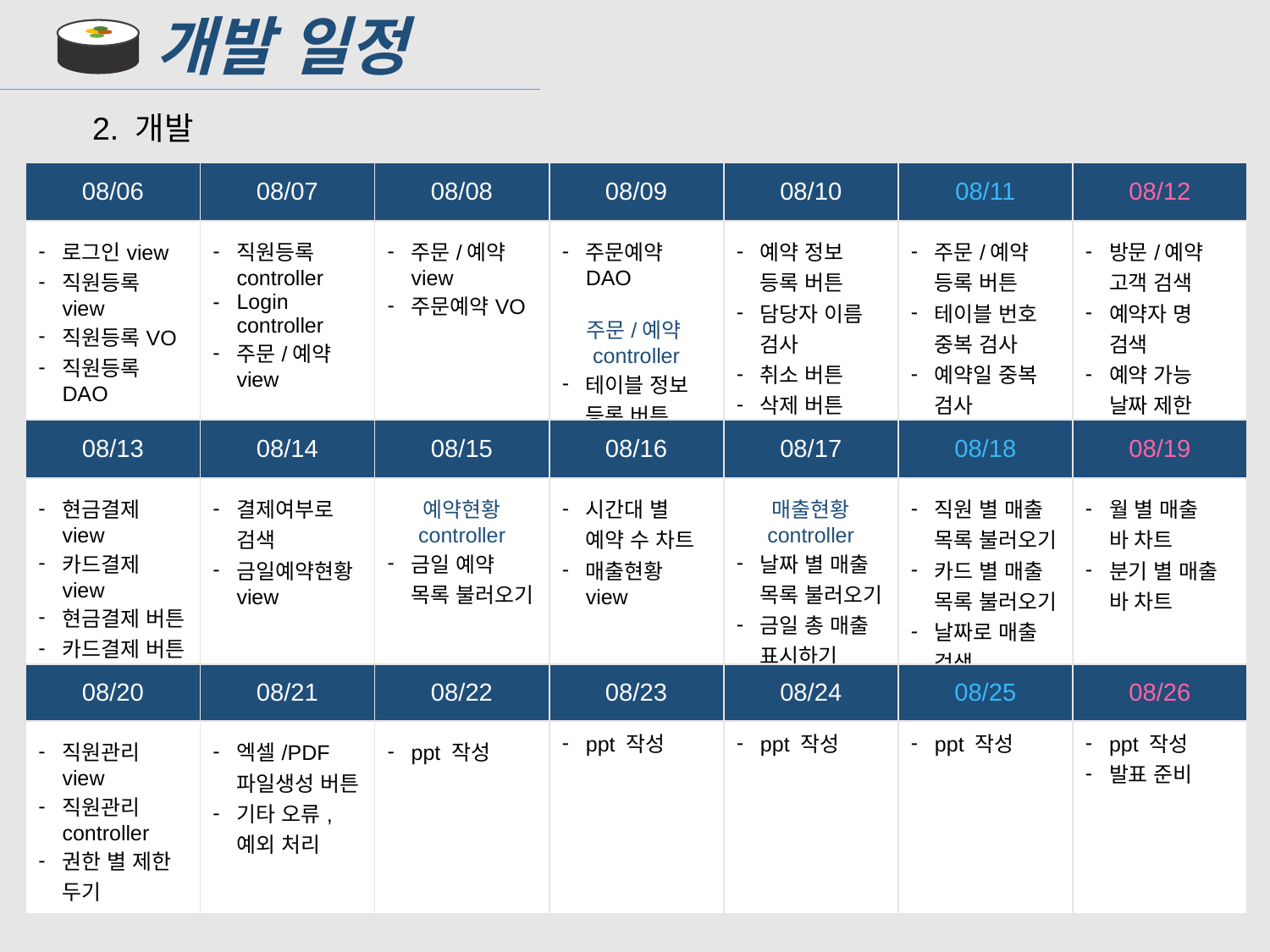

개발 일정
2. 개발
| 08/06 | 08/07 | 08/08 | 08/09 | 08/10 | 08/11 | 08/12 |
| --- | --- | --- | --- | --- | --- | --- |
| 로그인view 직원등록view 직원등록VO 직원등록DAO | 직원등록 controller Login controller 주문/예약 view | 주문/예약 view 주문예약VO | 주문예약DAO 주문/예약controller 테이블 정보 등록 버튼 | 예약 정보 등록 버튼 담당자 이름 검사 취소 버튼 삭제 버튼 | 주문/예약 등록 버튼 테이블 번호 중복 검사 예약일 중복 검사 | 방문/예약 고객 검색 예약자 명 검색 예약 가능 날짜 제한 |
| 08/13 | 08/14 | 08/15 | 08/16 | 08/17 | 08/18 | 08/19 |
| 현금결제view 카드결제view 현금결제 버튼 카드결제 버튼 | 결제여부로 검색 금일예약현황view | 예약현황 controller 금일 예약 목록 불러오기 | 시간대 별 예약 수 차트 매출현황view | 매출현황 controller 날짜 별 매출 목록 불러오기 금일 총 매출 표시하기 | 직원 별 매출 목록 불러오기 카드 별 매출 목록 불러오기 날짜로 매출 검색 | 월 별 매출 바 차트 분기 별 매출 바 차트 |
| 08/20 | 08/21 | 08/22 | 08/23 | 08/24 | 08/25 | 08/26 |
| 직원관리view 직원관리 controller 권한 별 제한 두기 | 엑셀/PDF 파일생성 버튼 기타 오류, 예외 처리 | ppt 작성 | ppt 작성 | ppt 작성 | ppt 작성 | ppt 작성 발표 준비 |